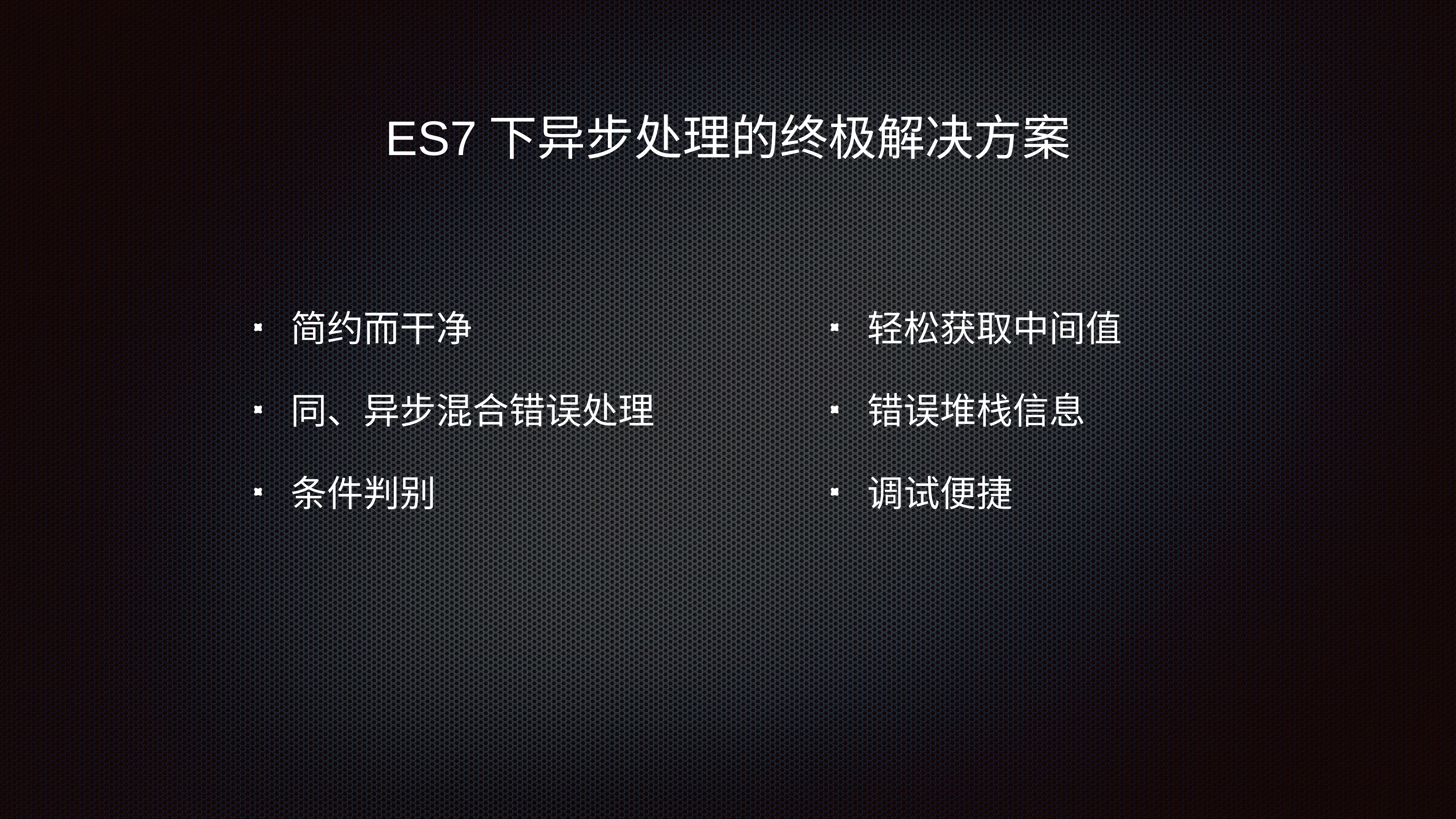

# ES7下异步处理的终极解决方案
轻松获取中间值
错误堆栈信息
调试便捷
简约而干净
同、异步混合错误处理
条件判别